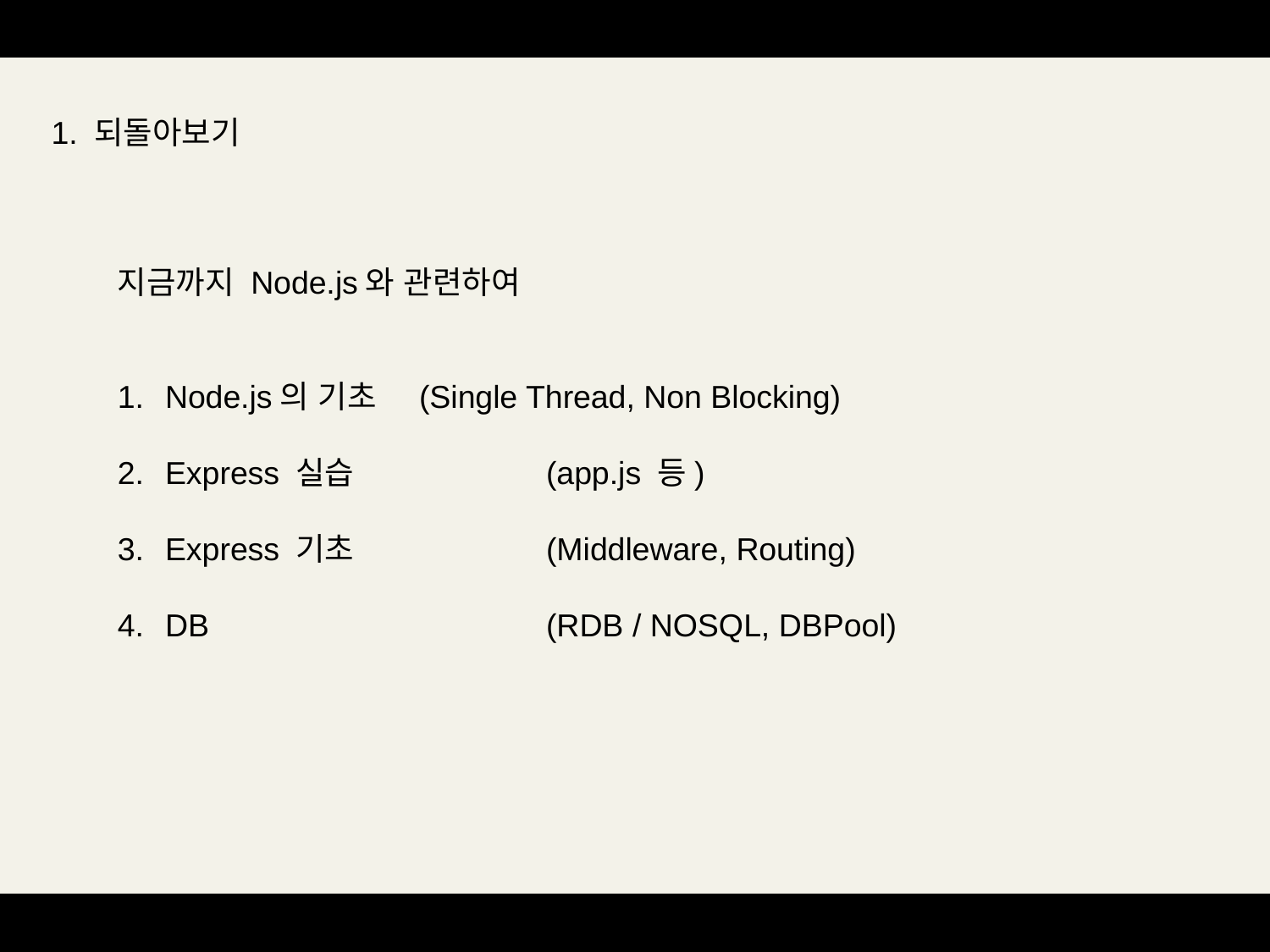

1. 되돌아보기
지금까지 Node.js와 관련하여

Node.js의 기초 	(Single Thread, Non Blocking)

Express 실습 		(app.js 등)

Express 기초 		(Middleware, Routing)

DB 			(RDB / NOSQL, DBPool)